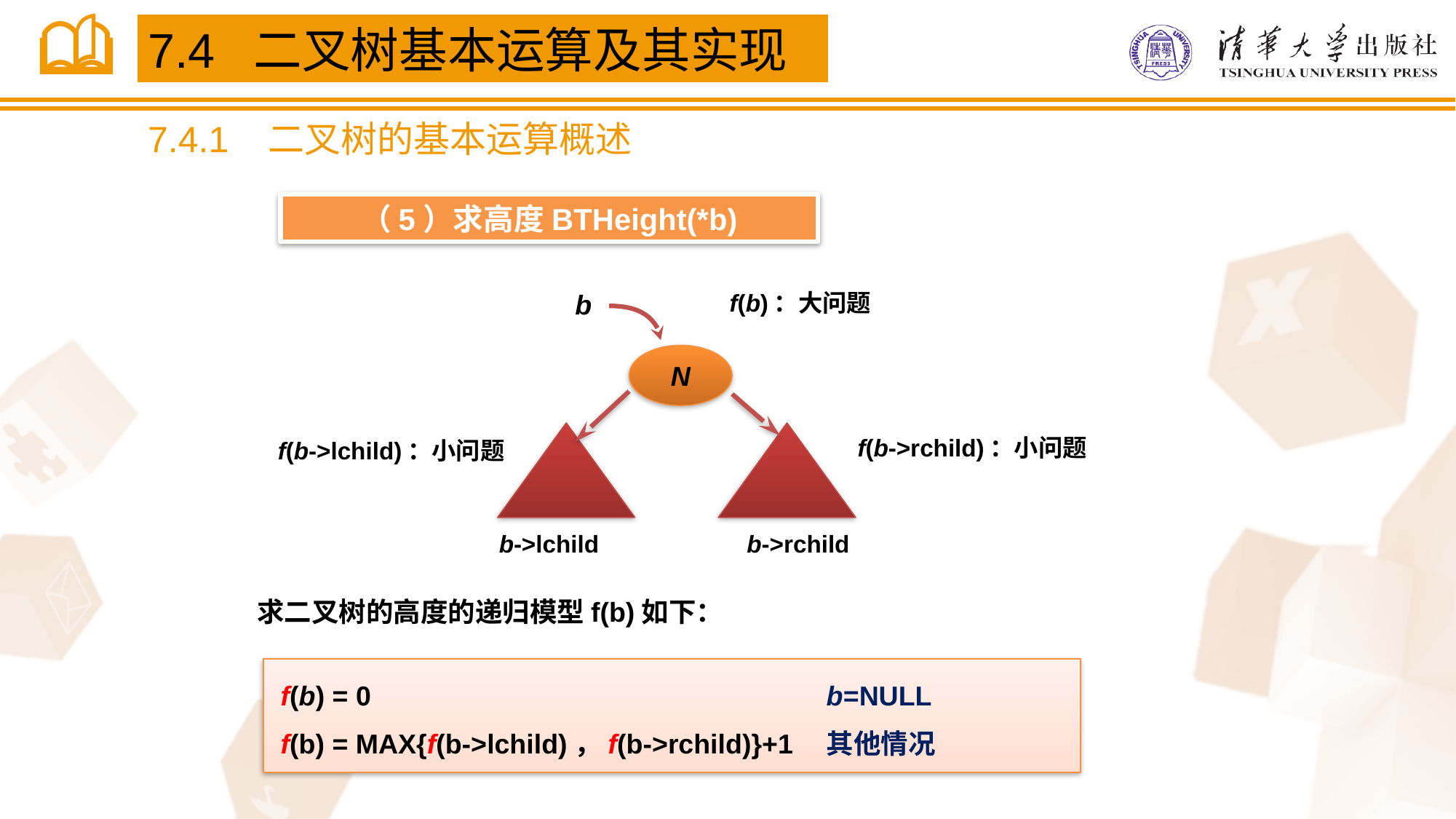

7.4  二叉树基本运算及其实现

7.4.1   二叉树的基本运算概述
（5）求高度BTHeight(*b)
f(b)：大问题
b

N

b->lchild
b->rchild
f(b->rchild)：小问题
f(b->lchild)：小问题
求二叉树的高度的递归模型f(b)如下：
f(b) = 0			     　　  	b=NULL
f(b) = MAX{f(b->lchild)，f(b->rchild)}+1    	其他情况